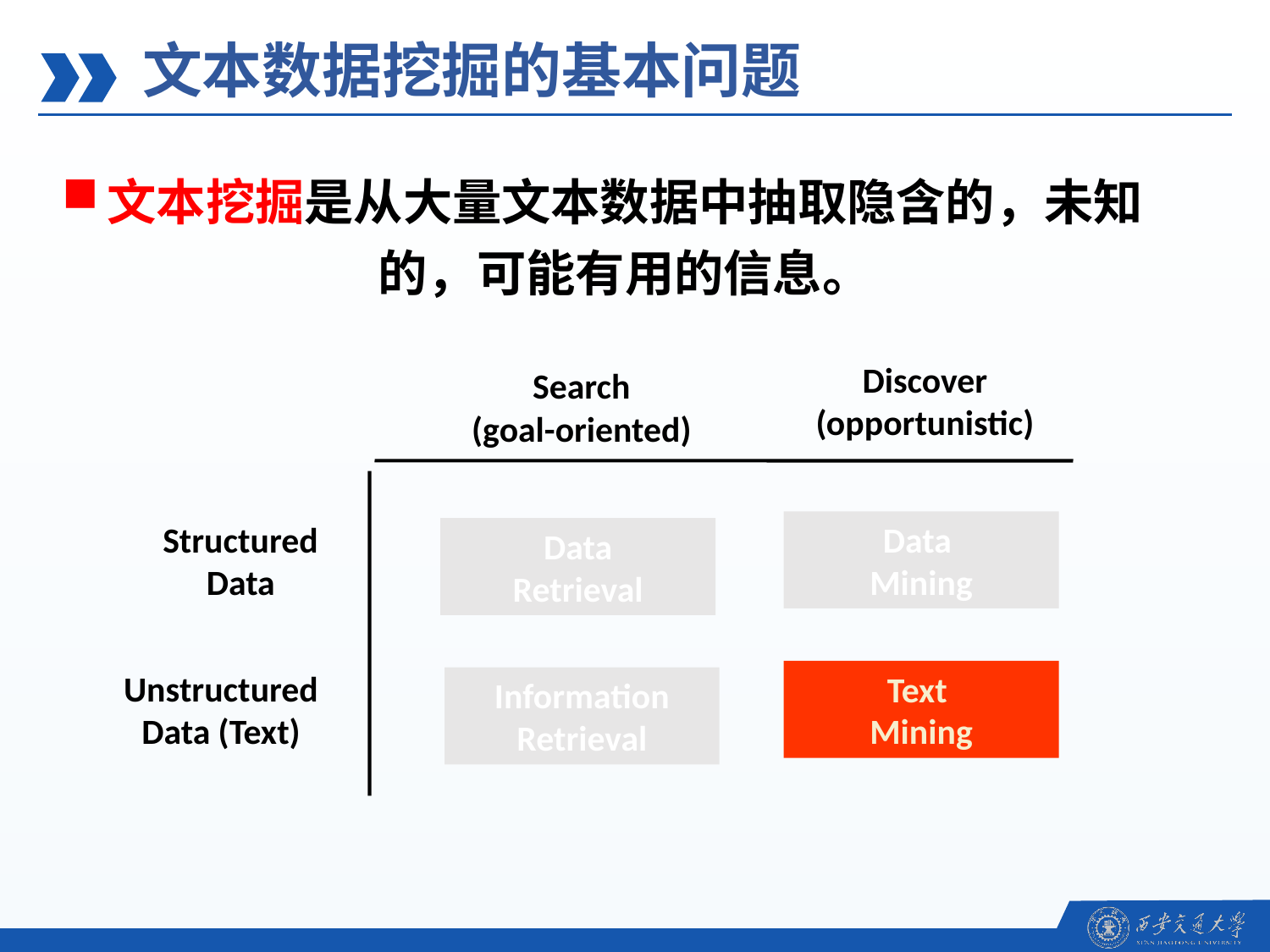

文本数据挖掘的基本问题
文本挖掘是从大量文本数据中抽取隐含的，未知的，可能有用的信息。

Discover
(opportunistic)
Search
(goal-oriented)

Structured
Data
Data
Mining
Data
Retrieval
Unstructured
Data (Text)
Text
Mining
Information
Retrieval